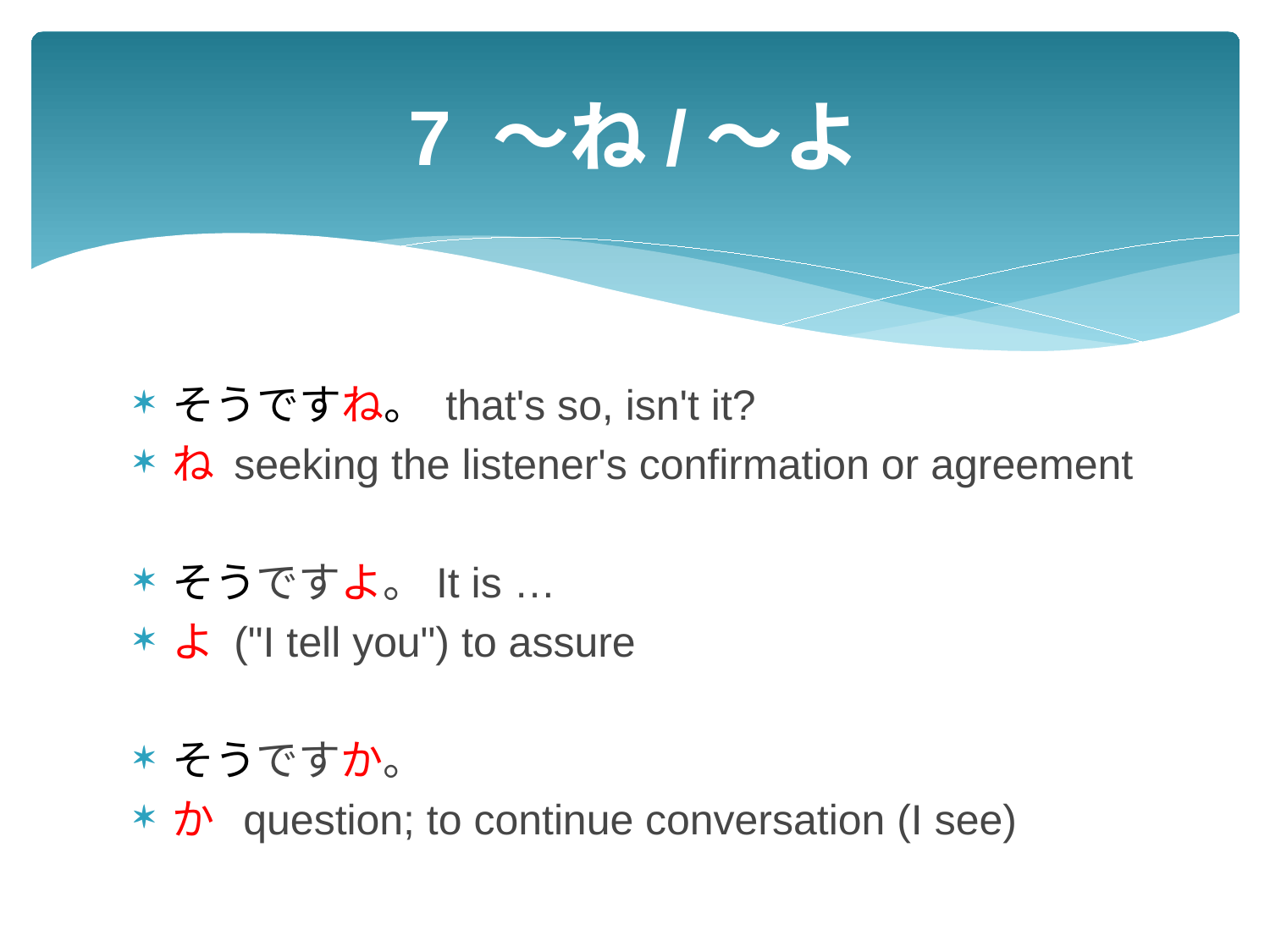

# 7 ～ね/～よ
そうですね。 that's so, isn't it?
ね seeking the listener's confirmation or agreement

そうですよ。It is …
よ ("I tell you") to assure

そうですか。
か  question; to continue conversation (I see)